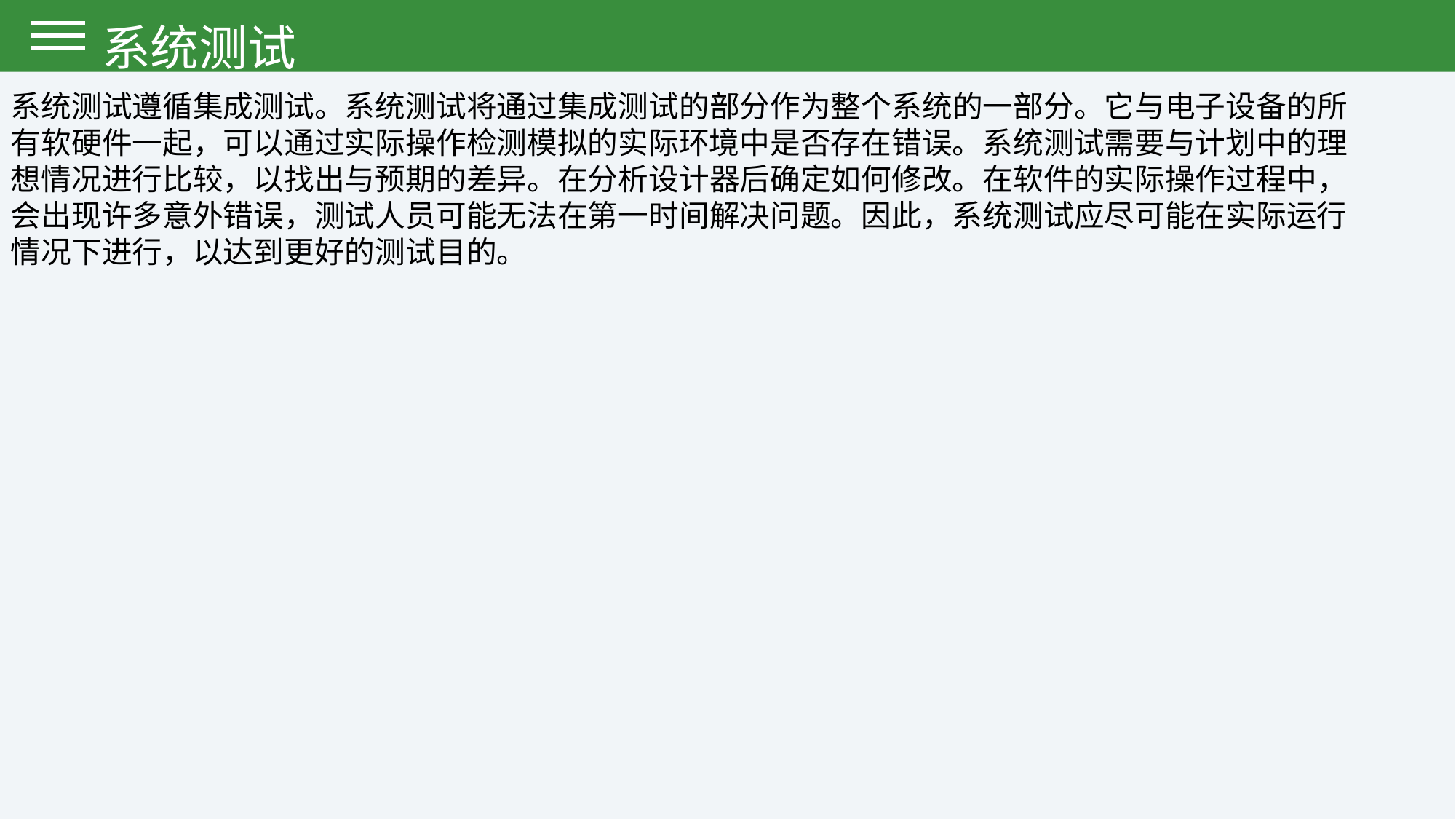

系统测试
系统测试遵循集成测试。系统测试将通过集成测试的部分作为整个系统的一部分。它与电子设备的所有软硬件一起，可以通过实际操作检测模拟的实际环境中是否存在错误。系统测试需要与计划中的理想情况进行比较，以找出与预期的差异。在分析设计器后确定如何修改。在软件的实际操作过程中，会出现许多意外错误，测试人员可能无法在第一时间解决问题。因此，系统测试应尽可能在实际运行情况下进行，以达到更好的测试目的。